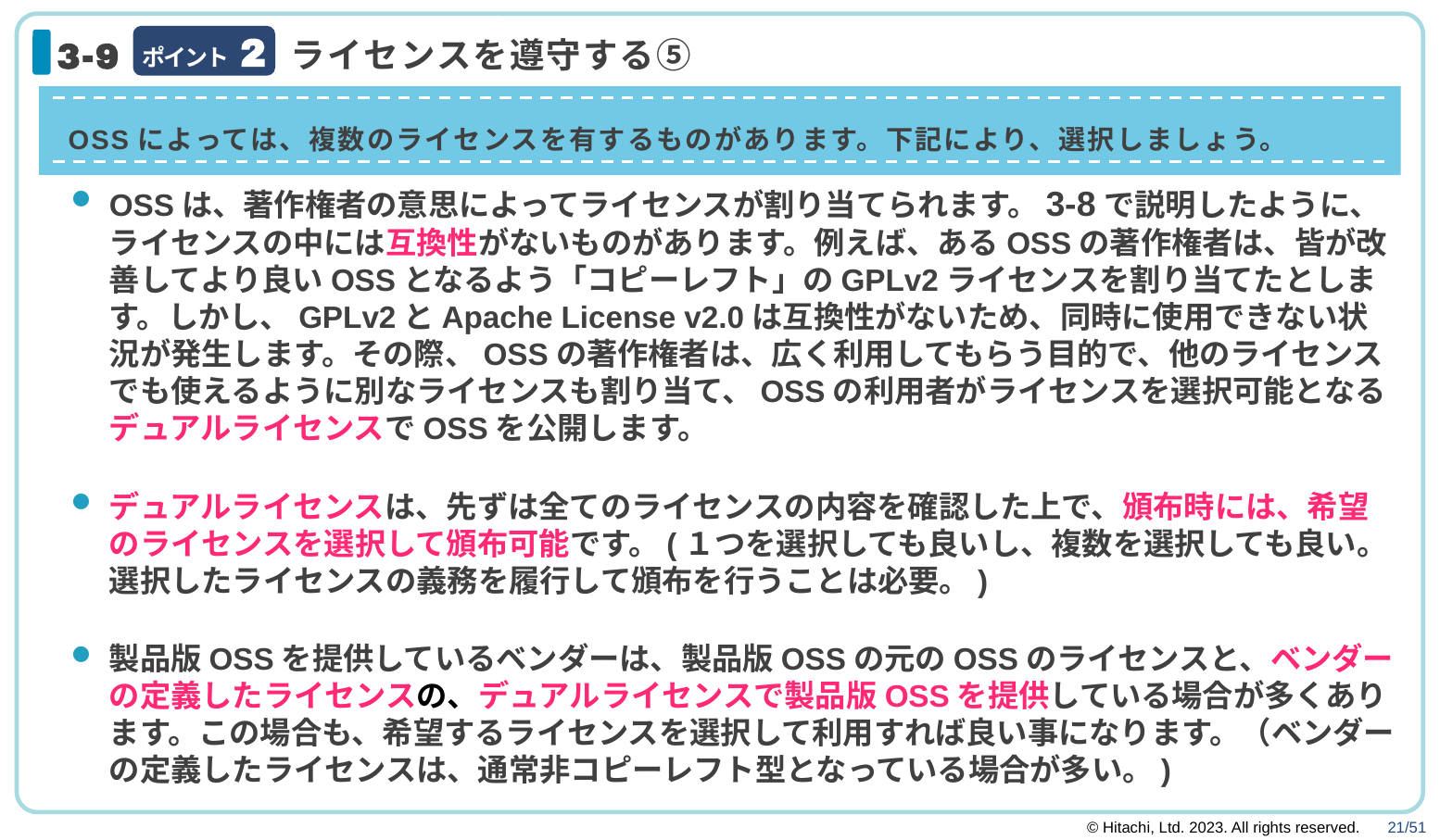

ポイント 2
# 3-9            ライセンスを遵守する⑤

OSSによっては、複数のライセンスを有するものがあります。下記により、選択しましょう。
OSSは、著作権者の意思によってライセンスが割り当てられます。3-8で説明したように、ライセンスの中には互換性がないものがあります。例えば、あるOSSの著作権者は、皆が改善してより良いOSSとなるよう「コピーレフト」のGPLv2ライセンスを割り当てたとします。しかし、GPLv2とApache License v2.0は互換性がないため、同時に使用できない状況が発生します。その際、OSSの著作権者は、広く利用してもらう目的で、他のライセンスでも使えるように別なライセンスも割り当て、OSSの利用者がライセンスを選択可能となるデュアルライセンスでOSSを公開します。

デュアルライセンスは、先ずは全てのライセンスの内容を確認した上で、頒布時には、希望のライセンスを選択して頒布可能です。(１つを選択しても良いし、複数を選択しても良い。選択したライセンスの義務を履行して頒布を行うことは必要。)

製品版OSSを提供しているベンダーは、製品版OSSの元のOSSのライセンスと、ベンダーの定義したライセンスの、デュアルライセンスで製品版OSSを提供している場合が多くあります。この場合も、希望するライセンスを選択して利用すれば良い事になります。（ベンダーの定義したライセンスは、通常非コピーレフト型となっている場合が多い。)